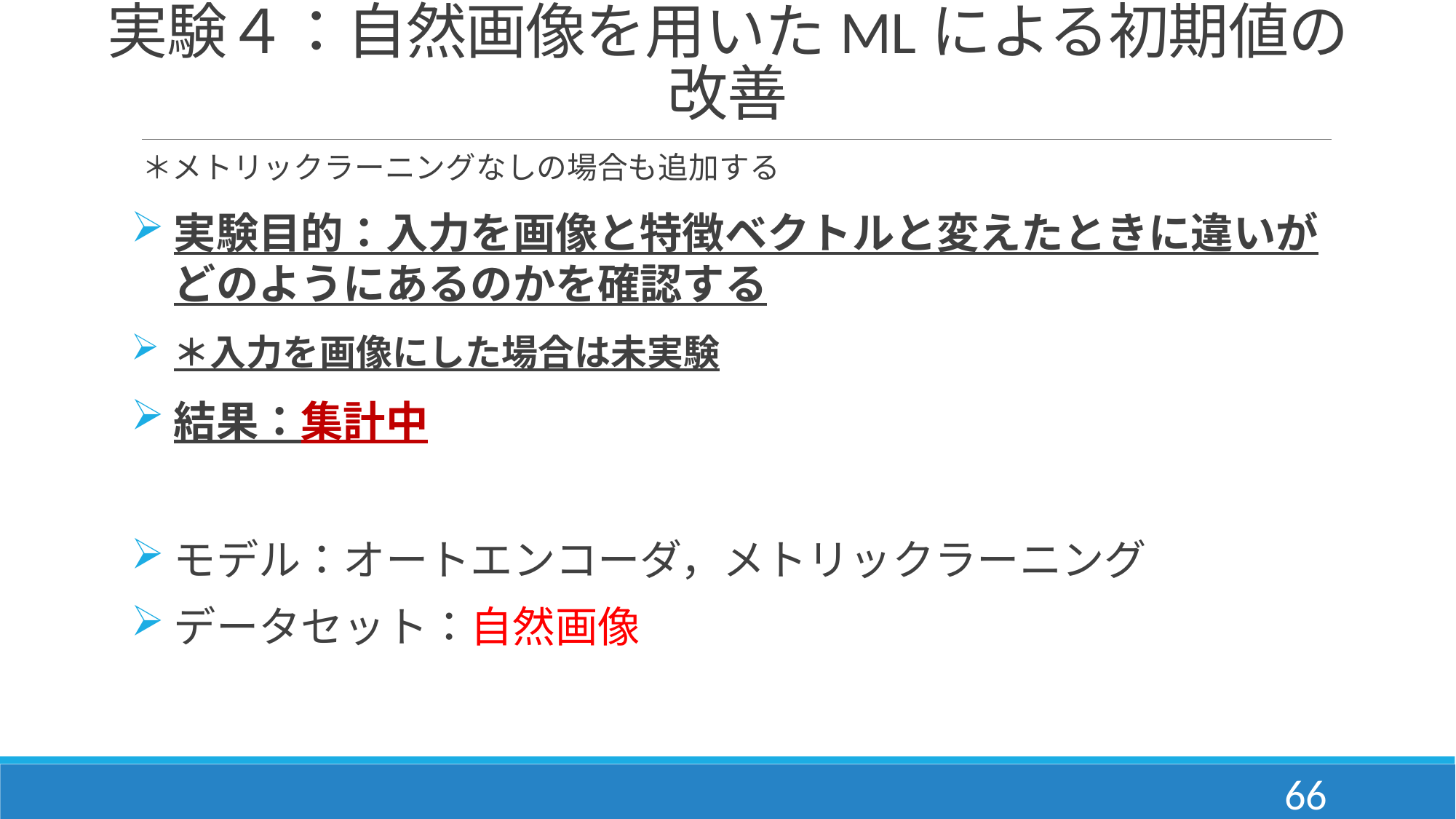

# 実験４：自然画像を用いたMLによる初期値の改善
＊メトリックラーニングなしの場合も追加する
実験目的：入力を画像と特徴ベクトルと変えたときに違いがどのようにあるのかを確認する
＊入力を画像にした場合は未実験
結果：集計中

モデル：オートエンコーダ，メトリックラーニング
データセット：自然画像

66